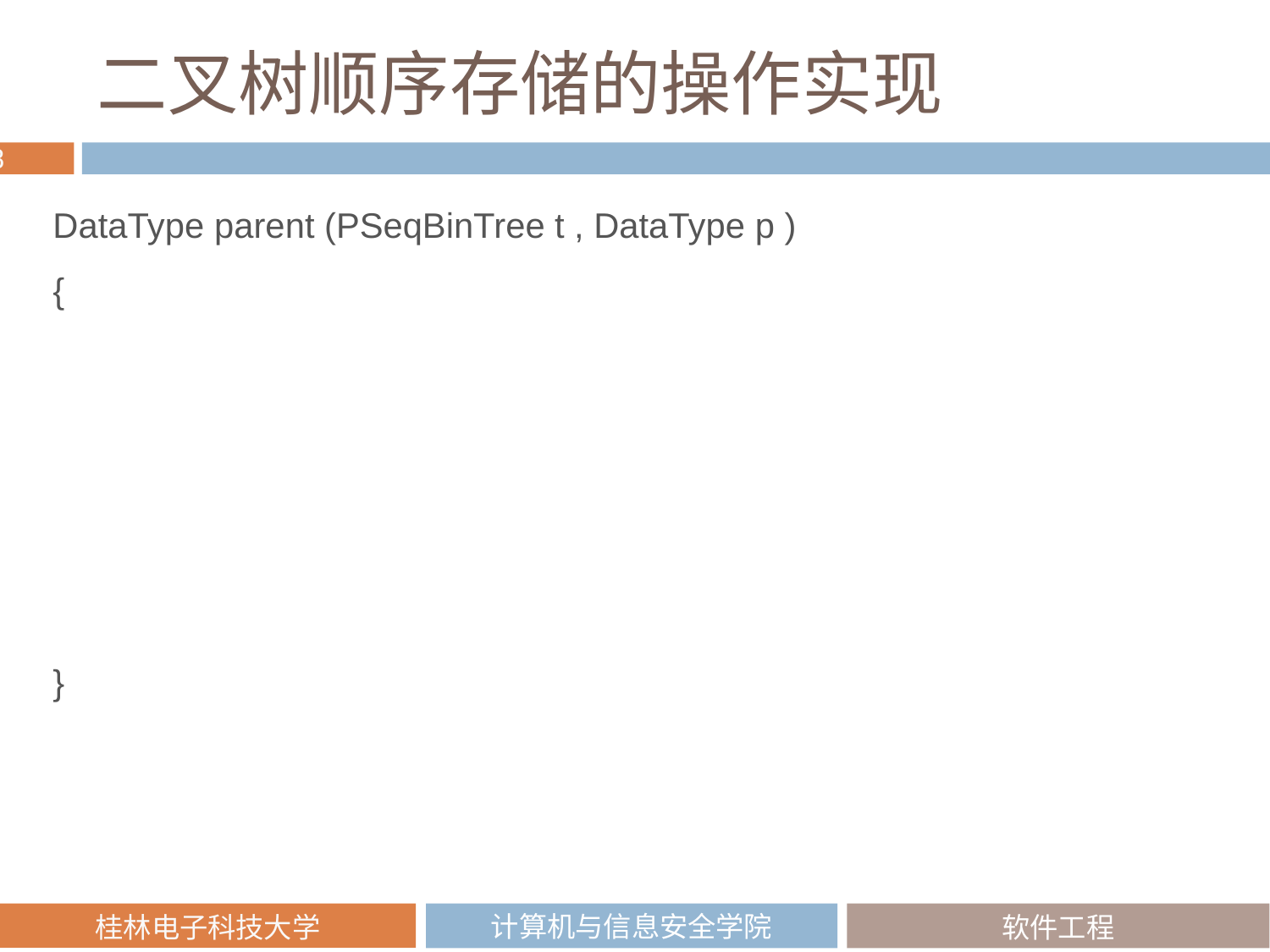

# 二叉树顺序存储的操作实现
DataType parent (PSeqBinTree t , DataType p )
{

}